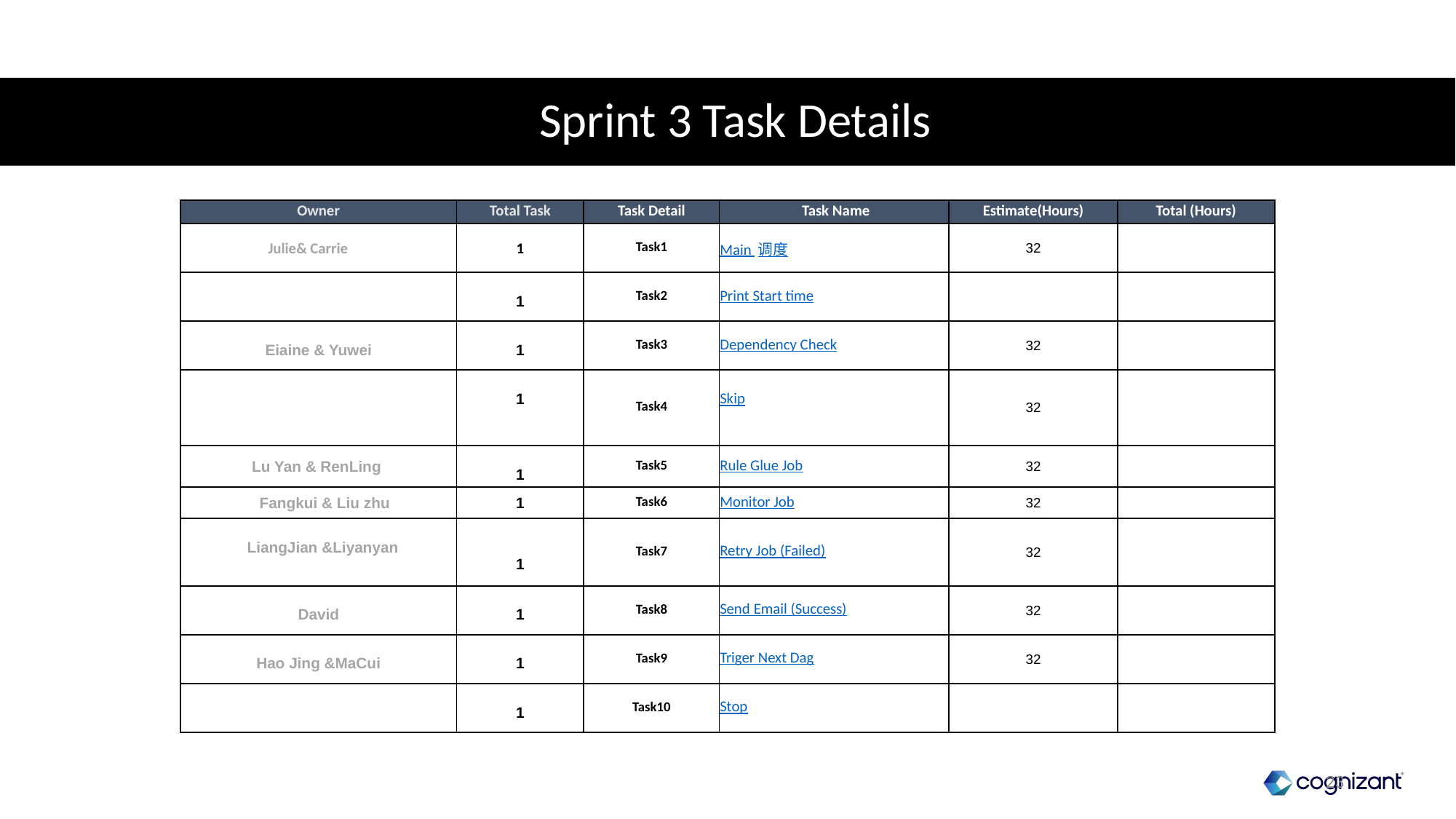

# Sprint 3 Task Details

| Owner | Total Task | Task Detail | Task Name | Estimate(Hours) | Total (Hours) |
| --- | --- | --- | --- | --- | --- |
| Julie& Carrie | 1 | Task1 | Main 调度 | 32 |  |
|  | 1 | Task2 | Print Start time |  |  |
| Eiaine & Yuwei | 1 | Task3 | Dependency Check | 32 |  |
|  | 1 | Task4 | Skip | 32 |  |
| Lu Yan & RenLing | 1 | Task5 | Rule Glue Job | 32 |  |
| Fangkui & Liu zhu | 1 | Task6 | Monitor Job | 32 |  |
| LiangJian &Liyanyan | 1 | Task7 | Retry Job (Failed) | 32 |  |
| David | 1 | Task8 | Send Email (Success) | 32 |  |
| Hao Jing &MaCui | 1 | Task9 | Triger Next Dag | 32 |  |
|  | 1 | Task10 | Stop |  |  |
23